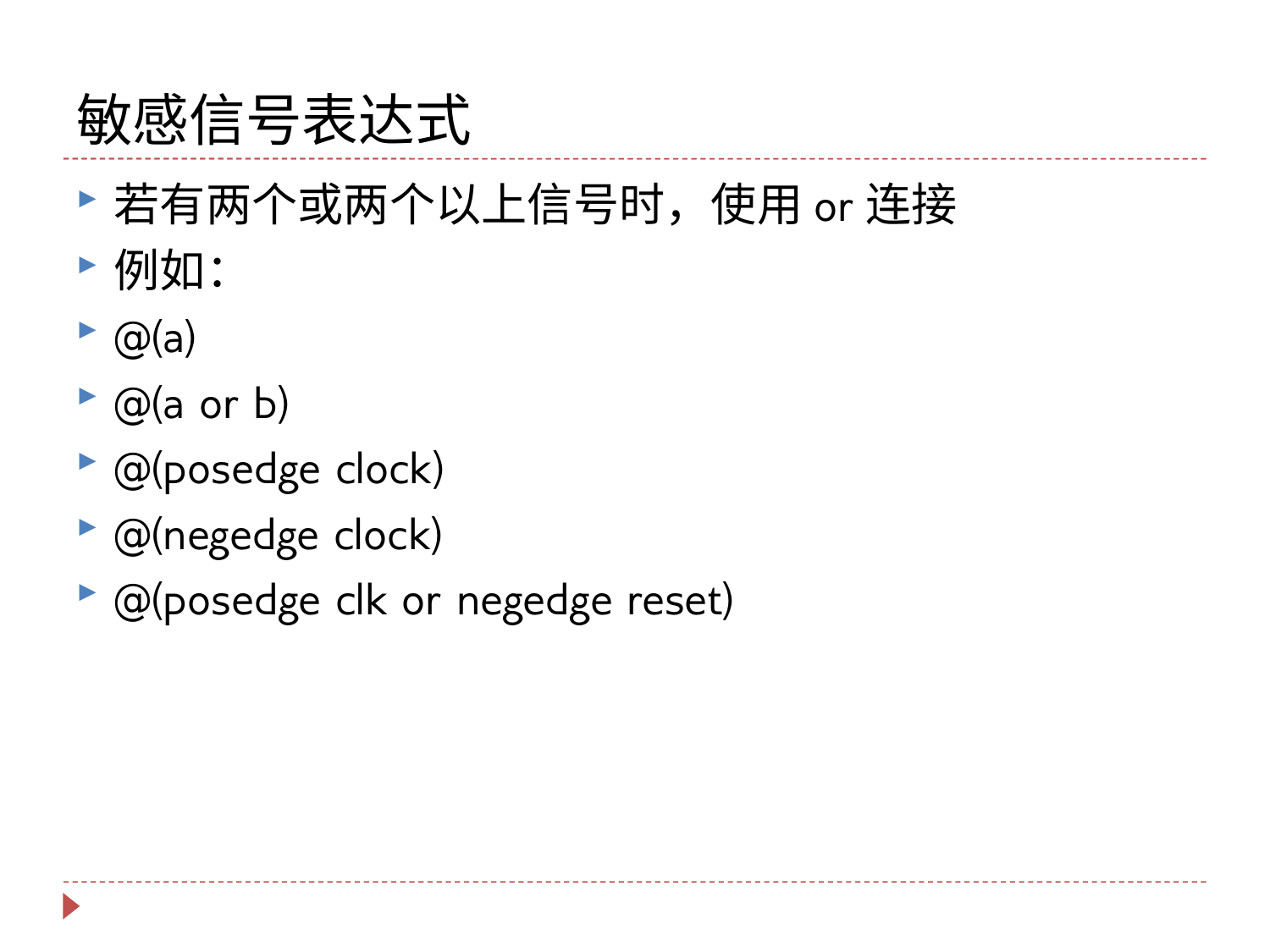

# 敏感信号表达式
若有两个或两个以上信号时，使用or连接
例如：
@(a)
@(a or b)
@(posedge clock)
@(negedge clock)
@(posedge clk or negedge reset)